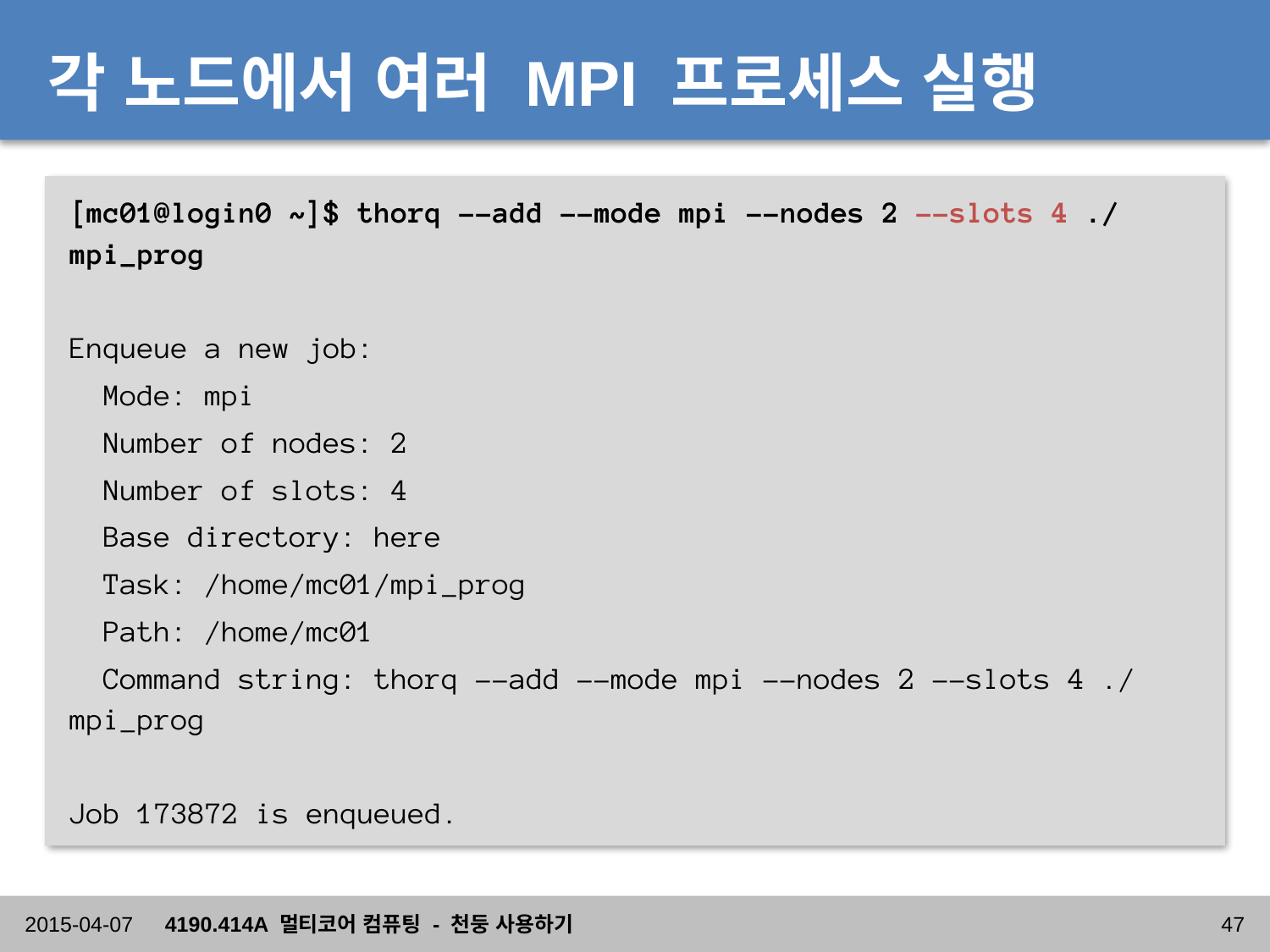

# 각 노드에서 여러 MPI 프로세스 실행
[mc01@login0 ~]$ thorq --add --mode mpi --nodes 2 --slots 4 ./mpi_prog

Enqueue a new job:
  Mode: mpi
  Number of nodes: 2
  Number of slots: 4
  Base directory: here
  Task: /home/mc01/mpi_prog
  Path: /home/mc01
  Command string: thorq --add --mode mpi --nodes 2 --slots 4 ./mpi_prog

Job 173872 is enqueued.
2015-04-07
4190.414A 멀티코어 컴퓨팅 - 천둥 사용하기
47